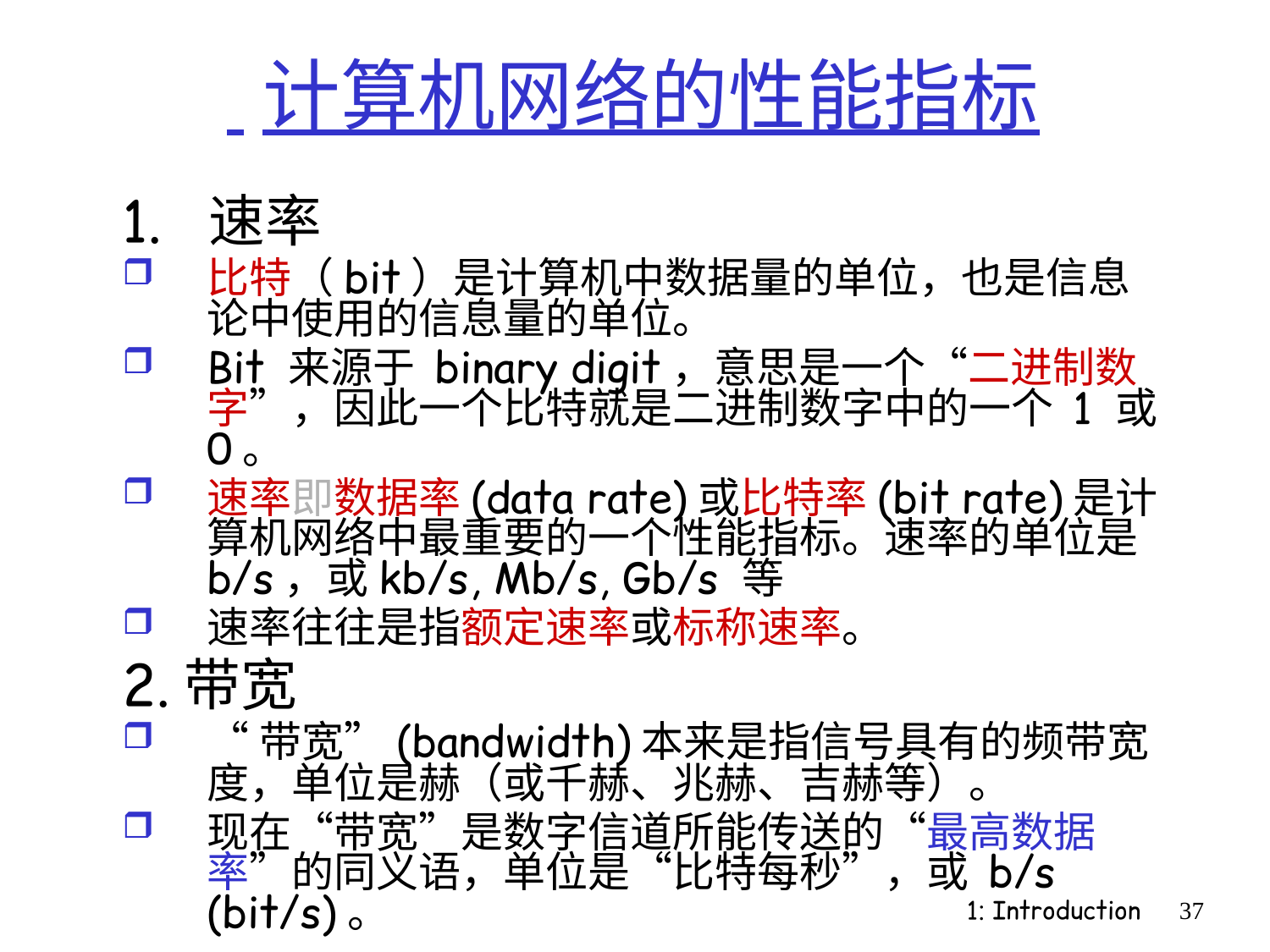

# 计算机网络的性能指标
1.  速率
比特（bit）是计算机中数据量的单位，也是信息论中使用的信息量的单位。
Bit 来源于 binary digit，意思是一个“二进制数字”，因此一个比特就是二进制数字中的一个 1 或 0。
速率即数据率(data rate)或比特率(bit rate)是计算机网络中最重要的一个性能指标。速率的单位是 b/s，或kb/s, Mb/s, Gb/s 等
速率往往是指额定速率或标称速率。
2.带宽
“带宽”(bandwidth)本来是指信号具有的频带宽度，单位是赫（或千赫、兆赫、吉赫等）。
现在“带宽”是数字信道所能传送的“最高数据率”的同义语，单位是“比特每秒”，或 b/s (bit/s)。

1: Introduction
37